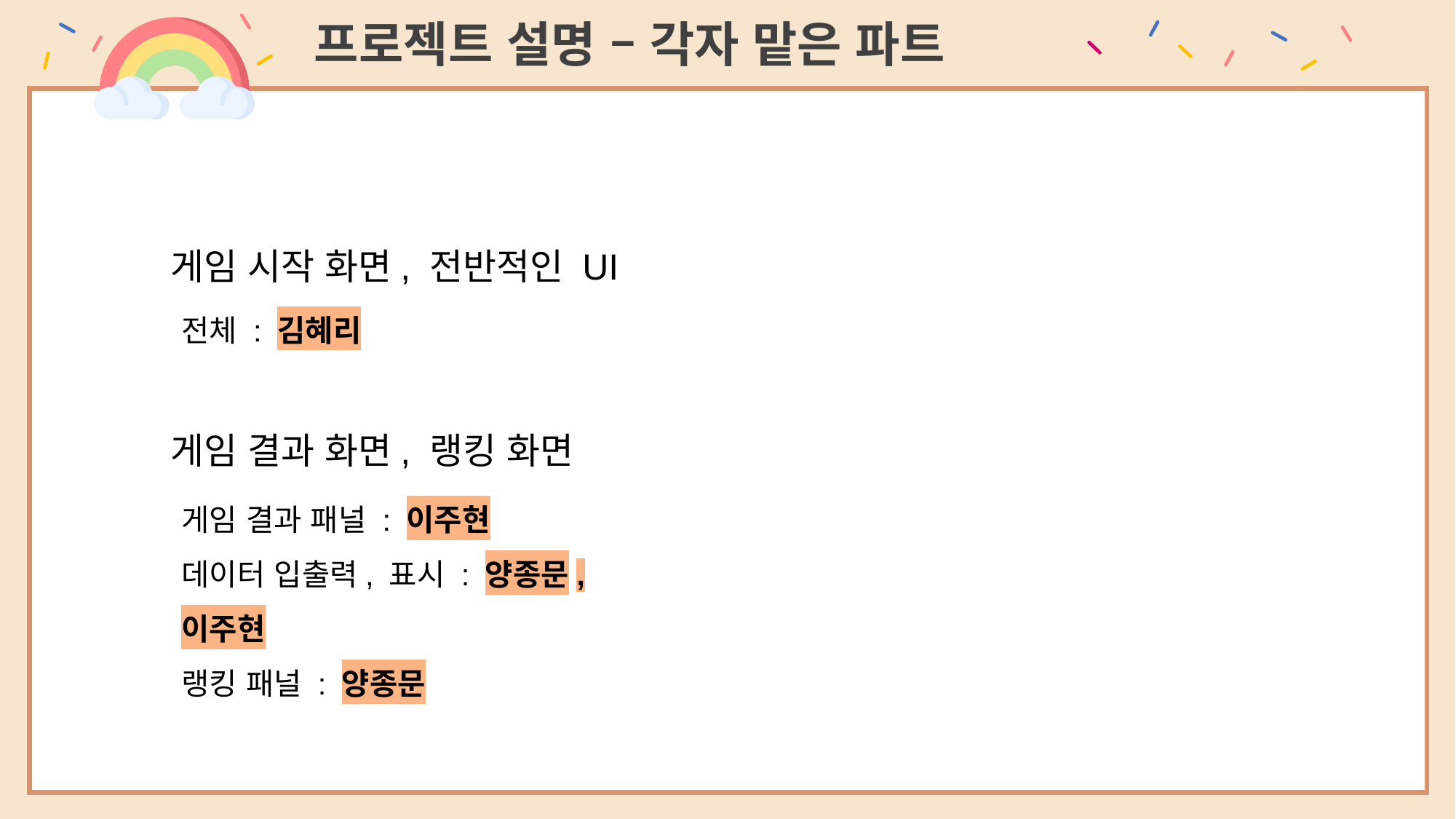

프로젝트 설명 – 각자 맡은 파트

게임 시작 화면, 전반적인 UI
전체 : 김혜리
게임 결과 화면, 랭킹 화면
게임 결과 패널 : 이주현
데이터 입출력, 표시 : 양종문, 이주현
랭킹 패널 : 양종문